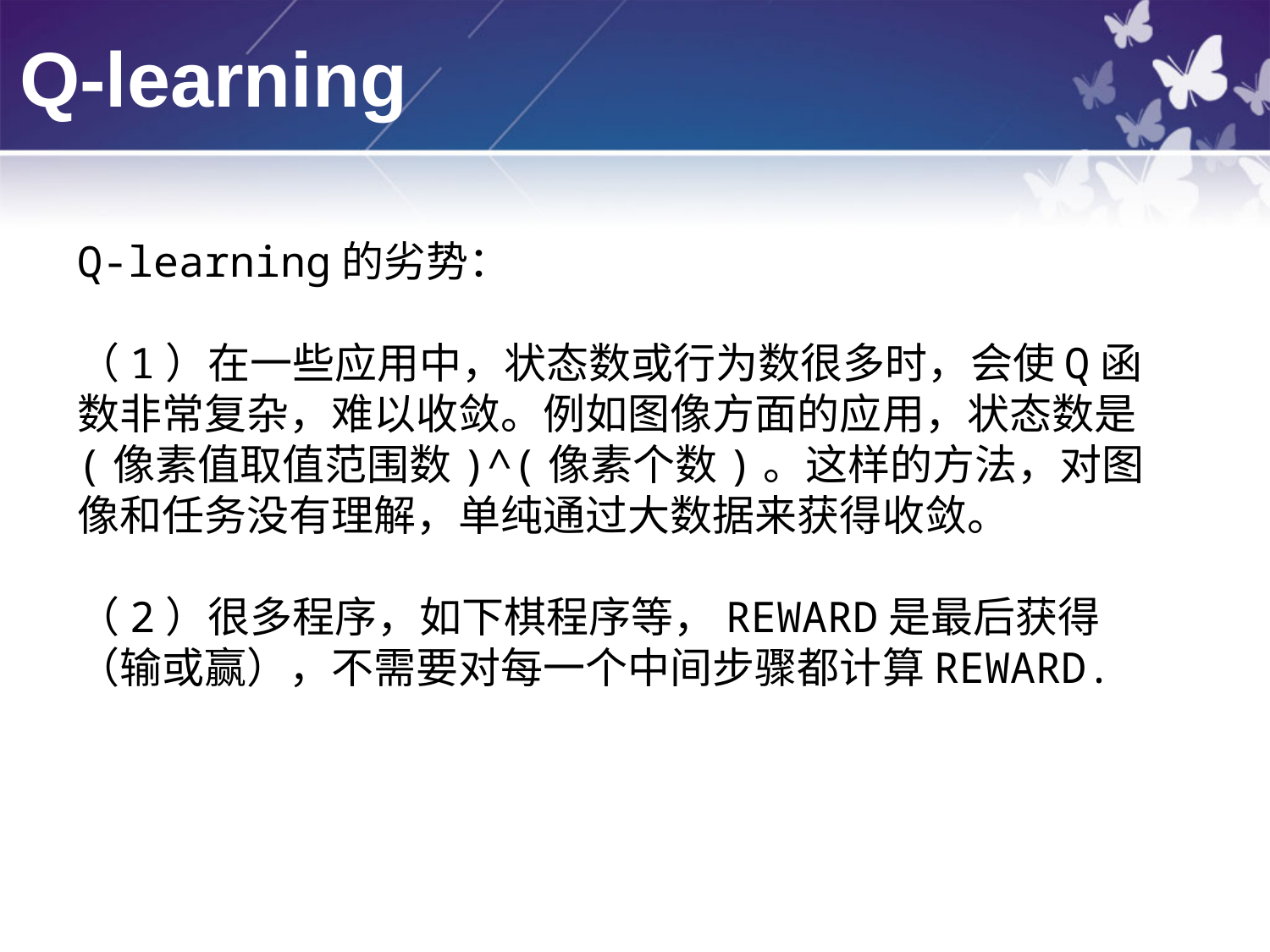

Q-learning
Q-learning的劣势：

（1）在一些应用中，状态数或行为数很多时，会使Q函数非常复杂，难以收敛。例如图像方面的应用，状态数是(像素值取值范围数)^(像素个数)。这样的方法，对图像和任务没有理解，单纯通过大数据来获得收敛。

（2）很多程序，如下棋程序等，REWARD是最后获得（输或赢），不需要对每一个中间步骤都计算REWARD.